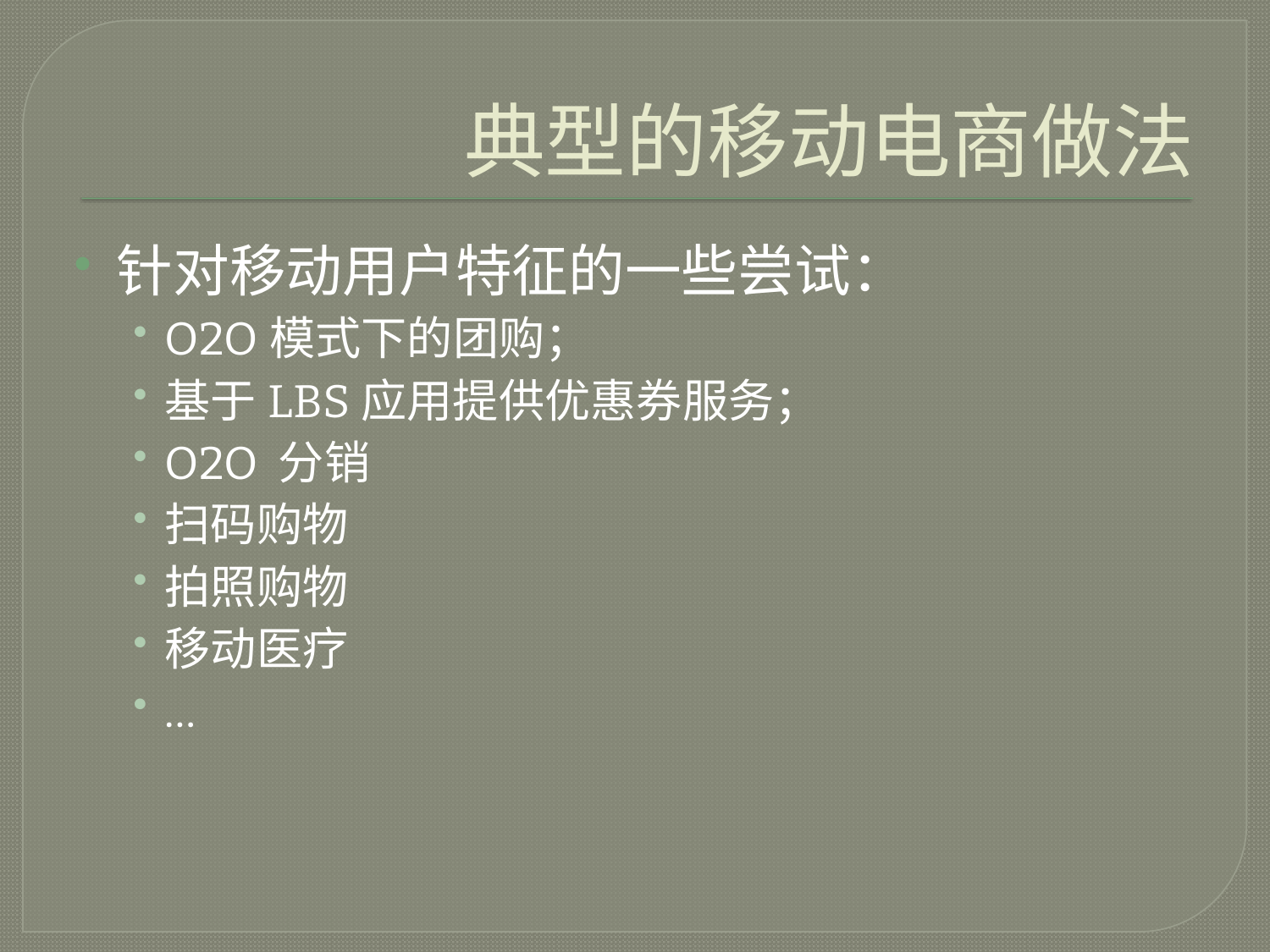

# 典型的移动电商做法
针对移动用户特征的一些尝试：
O2O模式下的团购；
基于LBS应用提供优惠券服务；
O2O 分销
扫码购物
拍照购物
移动医疗
…